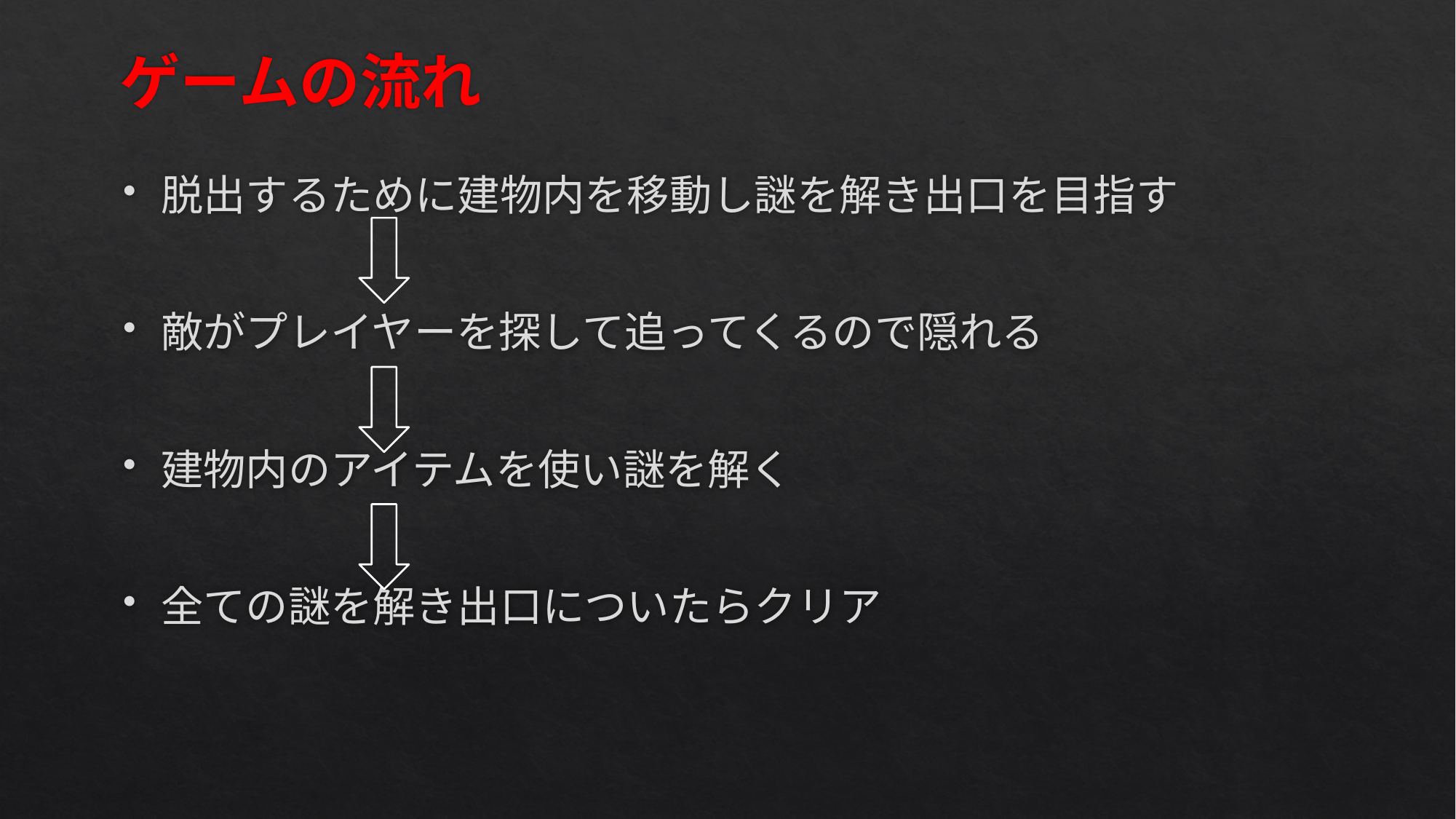

# ゲームの流れ
脱出するために建物内を移動し謎を解き出口を目指す

敵がプレイヤーを探して追ってくるので隠れる

建物内のアイテムを使い謎を解く

全ての謎を解き出口についたらクリア